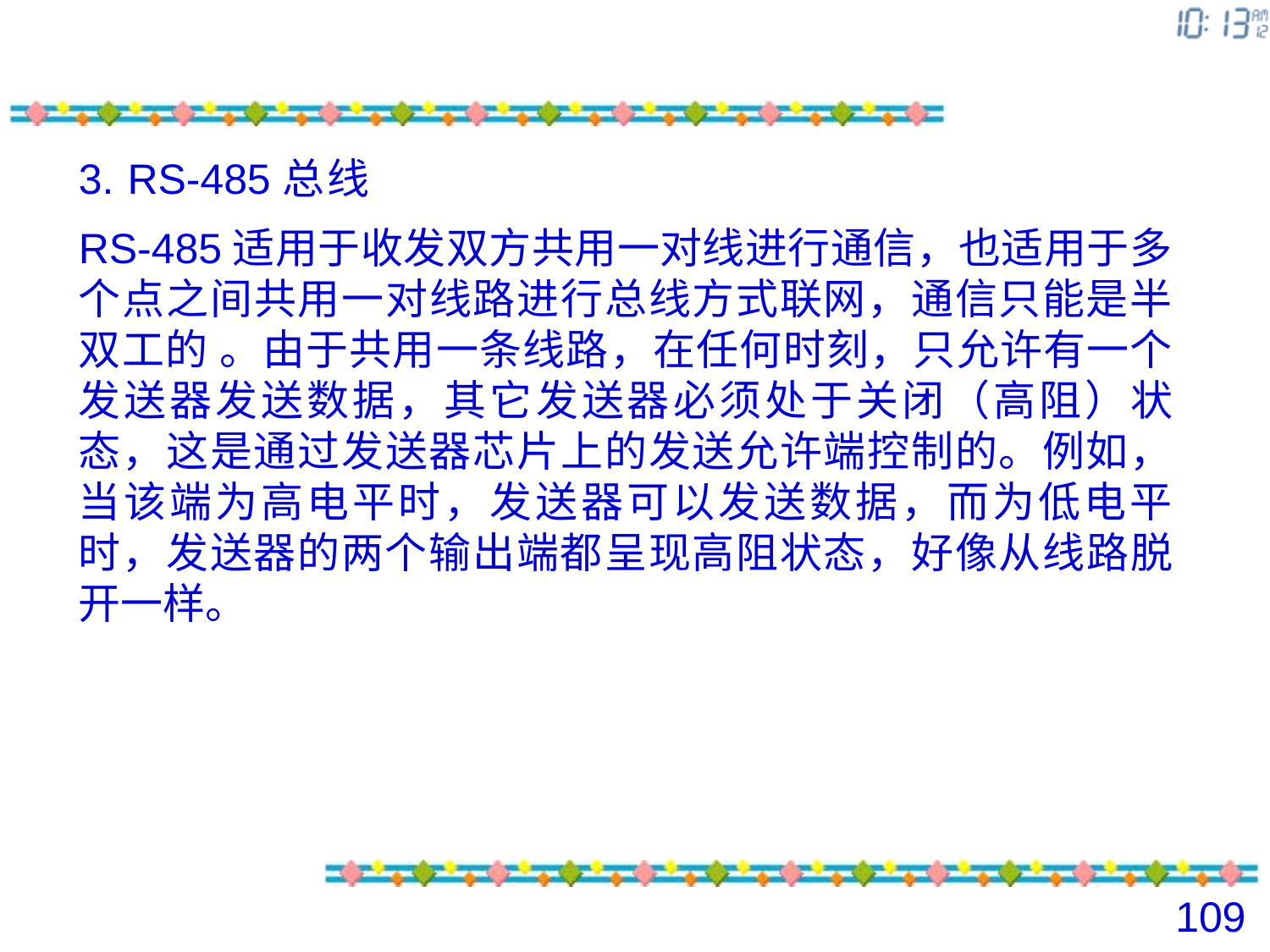

3. RS-485总线
RS-485适用于收发双方共用一对线进行通信，也适用于多个点之间共用一对线路进行总线方式联网，通信只能是半双工的 。由于共用一条线路，在任何时刻，只允许有一个发送器发送数据，其它发送器必须处于关闭（高阻）状态，这是通过发送器芯片上的发送允许端控制的。例如，当该端为高电平时，发送器可以发送数据，而为低电平时，发送器的两个输出端都呈现高阻状态，好像从线路脱开一样。